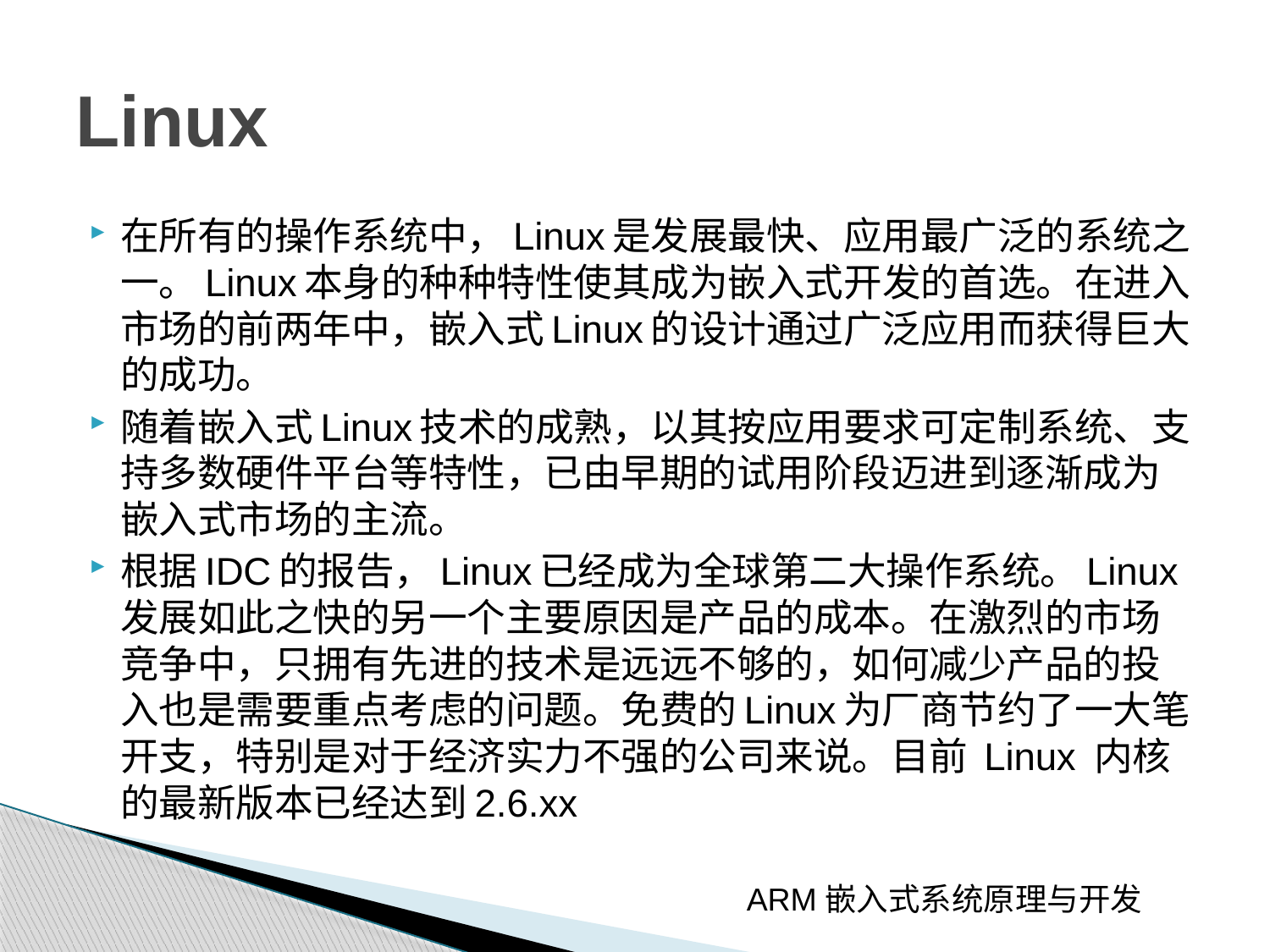

# Linux
在所有的操作系统中，Linux是发展最快、应用最广泛的系统之一。Linux本身的种种特性使其成为嵌入式开发的首选。在进入市场的前两年中，嵌入式Linux的设计通过广泛应用而获得巨大的成功。
随着嵌入式Linux技术的成熟，以其按应用要求可定制系统、支持多数硬件平台等特性，已由早期的试用阶段迈进到逐渐成为嵌入式市场的主流。
根据IDC的报告，Linux已经成为全球第二大操作系统。Linux发展如此之快的另一个主要原因是产品的成本。在激烈的市场竞争中，只拥有先进的技术是远远不够的，如何减少产品的投入也是需要重点考虑的问题。免费的Linux为厂商节约了一大笔开支，特别是对于经济实力不强的公司来说。目前 Linux 内核的最新版本已经达到2.6.xx
ARM嵌入式系统原理与开发